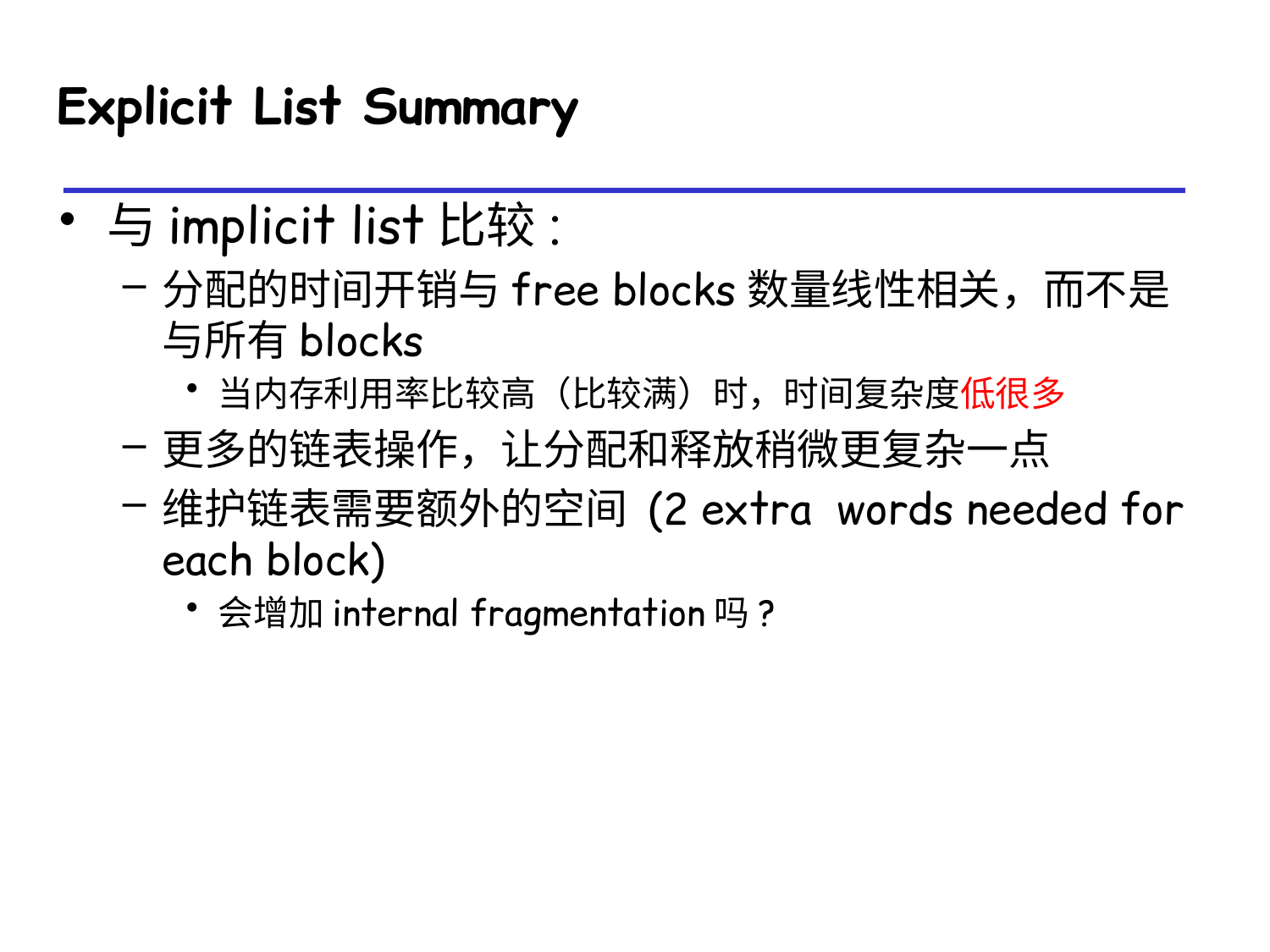

# Explicit List Summary
与implicit list比较:
分配的时间开销与free blocks数量线性相关，而不是与所有blocks
当内存利用率比较高（比较满）时，时间复杂度低很多
更多的链表操作，让分配和释放稍微更复杂一点
维护链表需要额外的空间 (2 extra  words needed for each block)
会增加internal fragmentation吗?